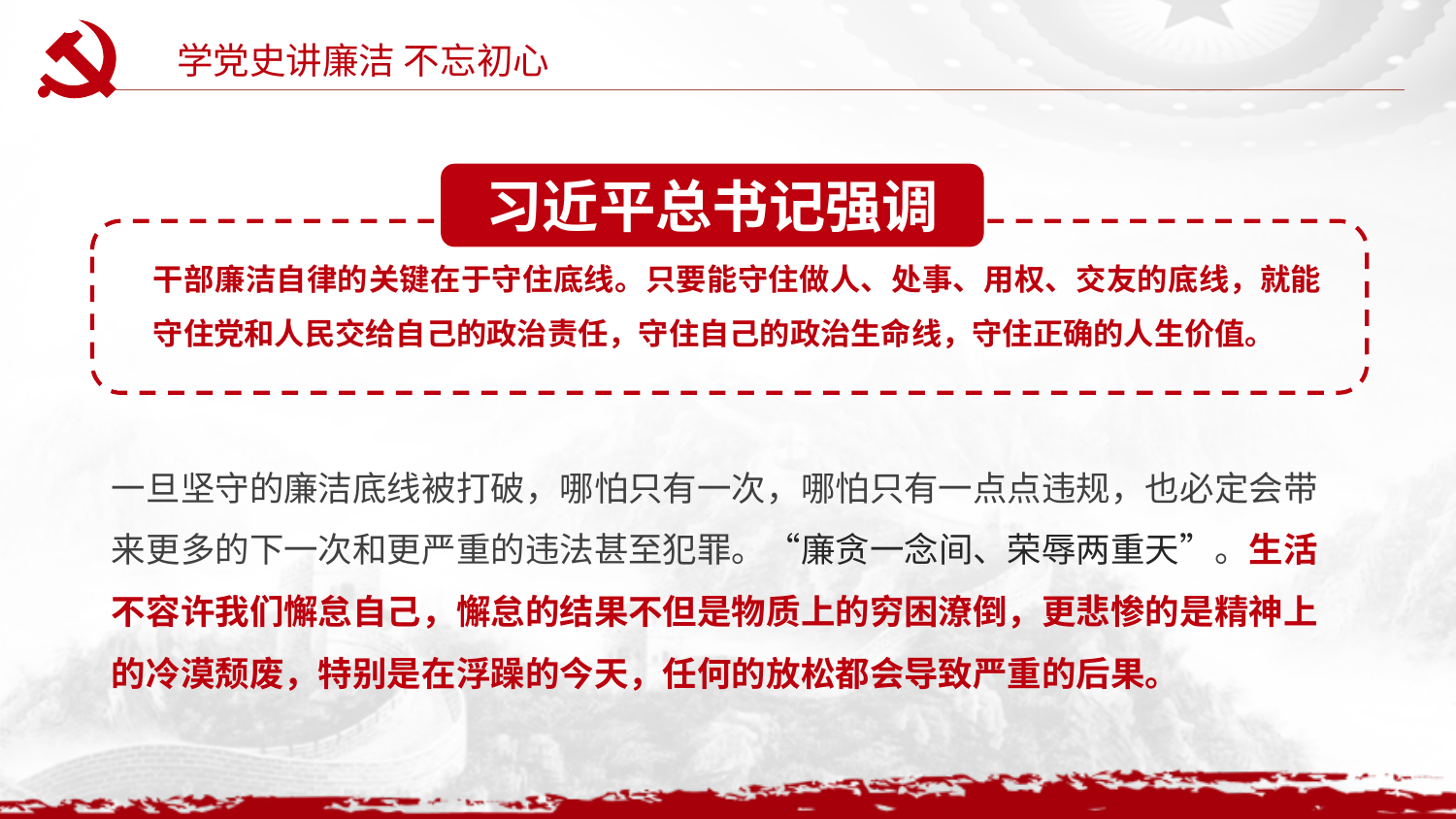

学党史讲廉洁 不忘初心

干部廉洁自律的关键在于守住底线。只要能守住做人、处事、用权、交友的底线，就能守住党和人民交给自己的政治责任，守住自己的政治生命线，守住正确的人生价值。
习近平总书记强调

一旦坚守的廉洁底线被打破，哪怕只有一次，哪怕只有一点点违规，也必定会带来更多的下一次和更严重的违法甚至犯罪。“廉贪一念间、荣辱两重天”。生活不容许我们懈怠自己，懈怠的结果不但是物质上的穷困潦倒，更悲惨的是精神上的冷漠颓废，特别是在浮躁的今天，任何的放松都会导致严重的后果。